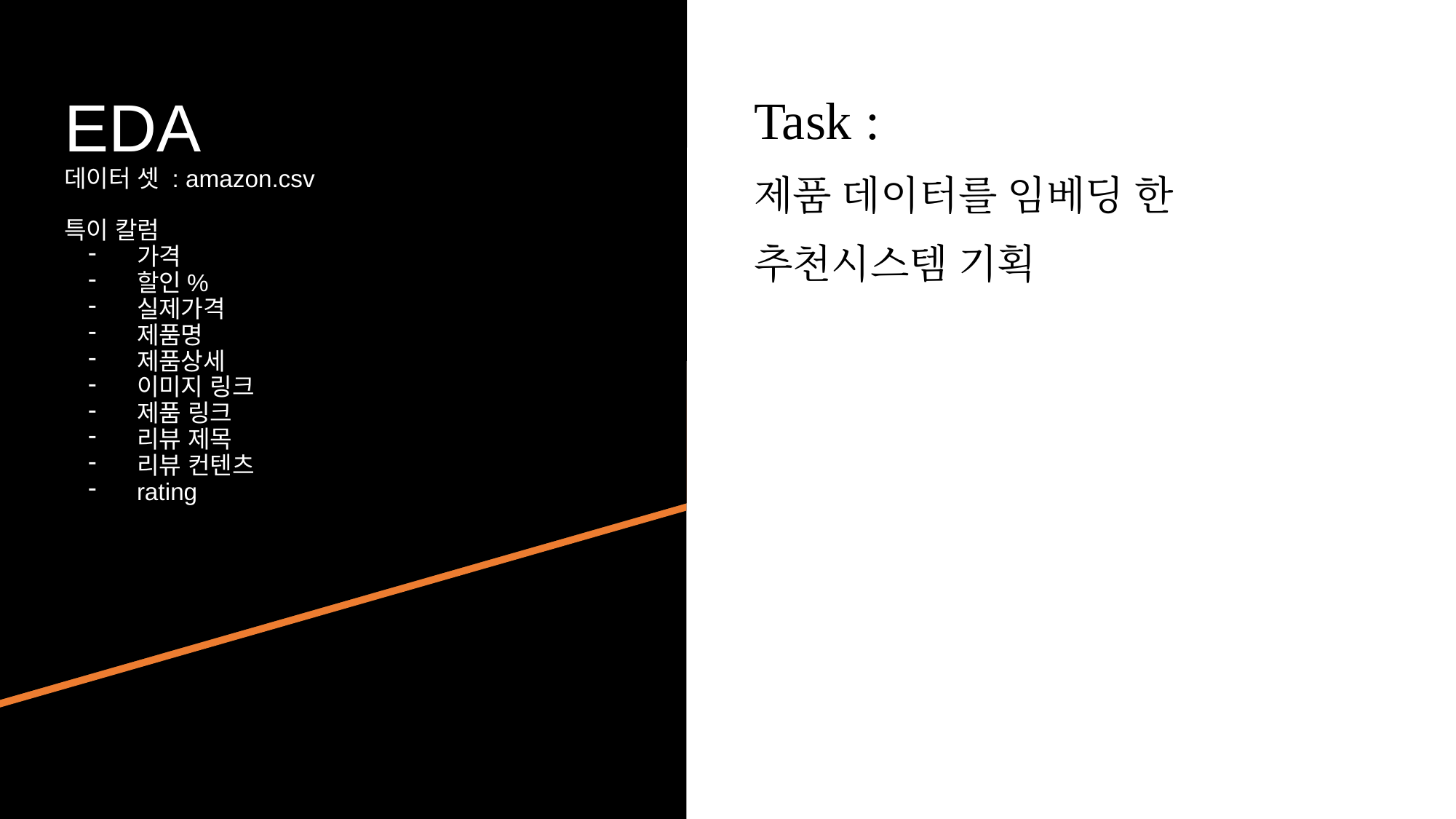

# EDA
데이터 셋 : amazon.csv

특이 칼럼
가격
할인%
실제가격
제품명
제품상세
이미지 링크
제품 링크
리뷰 제목
리뷰 컨텐츠
rating
Task :
제품 데이터를 임베딩 한
추천시스템 기획